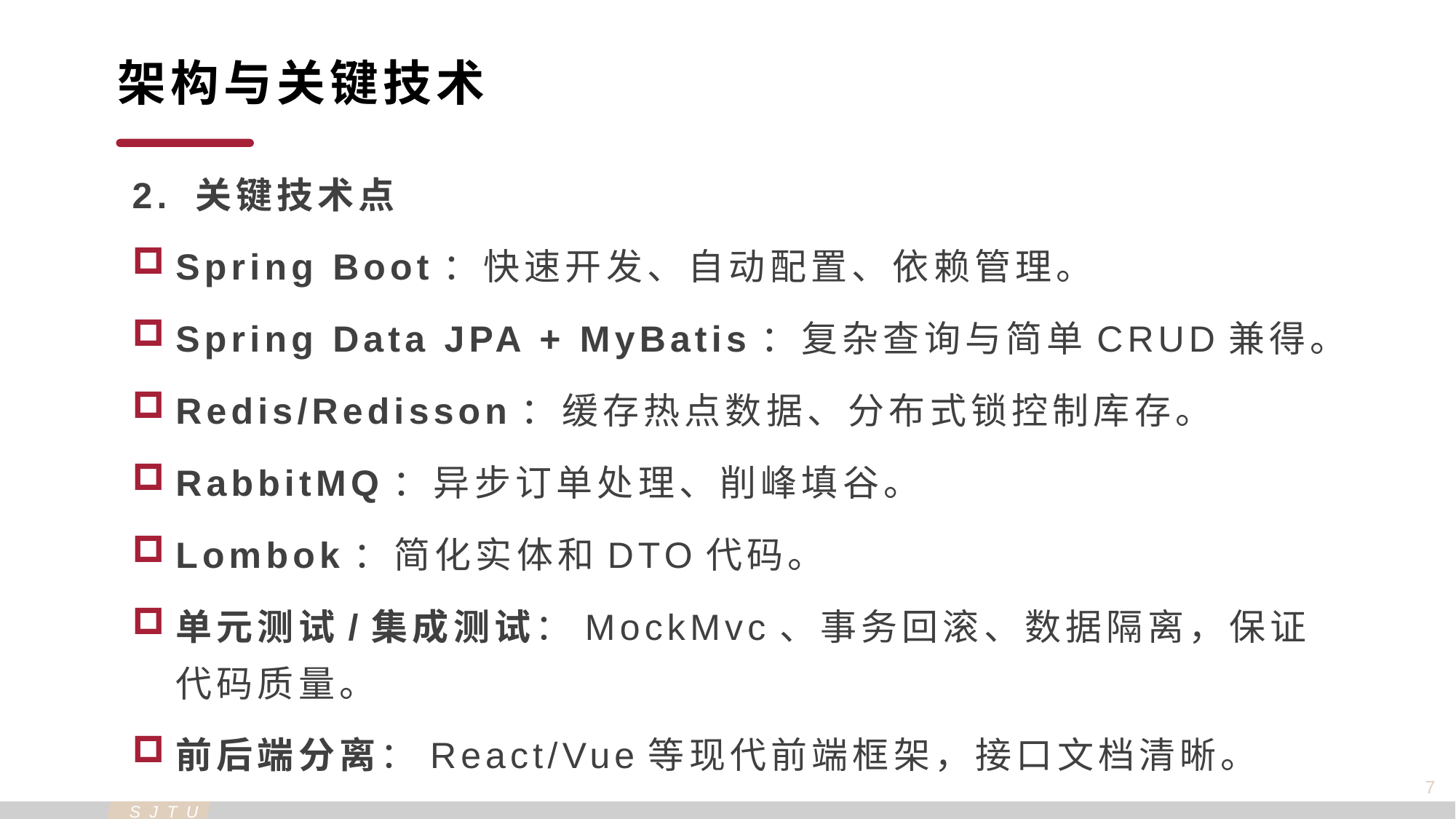

架构与关键技术
2. 关键技术点
Spring Boot：快速开发、自动配置、依赖管理。
Spring Data JPA + MyBatis：复杂查询与简单CRUD兼得。
Redis/Redisson：缓存热点数据、分布式锁控制库存。
RabbitMQ：异步订单处理、削峰填谷。
Lombok：简化实体和DTO代码。
单元测试/集成测试：MockMvc、事务回滚、数据隔离，保证代码质量。
前后端分离：React/Vue等现代前端框架，接口文档清晰。

7